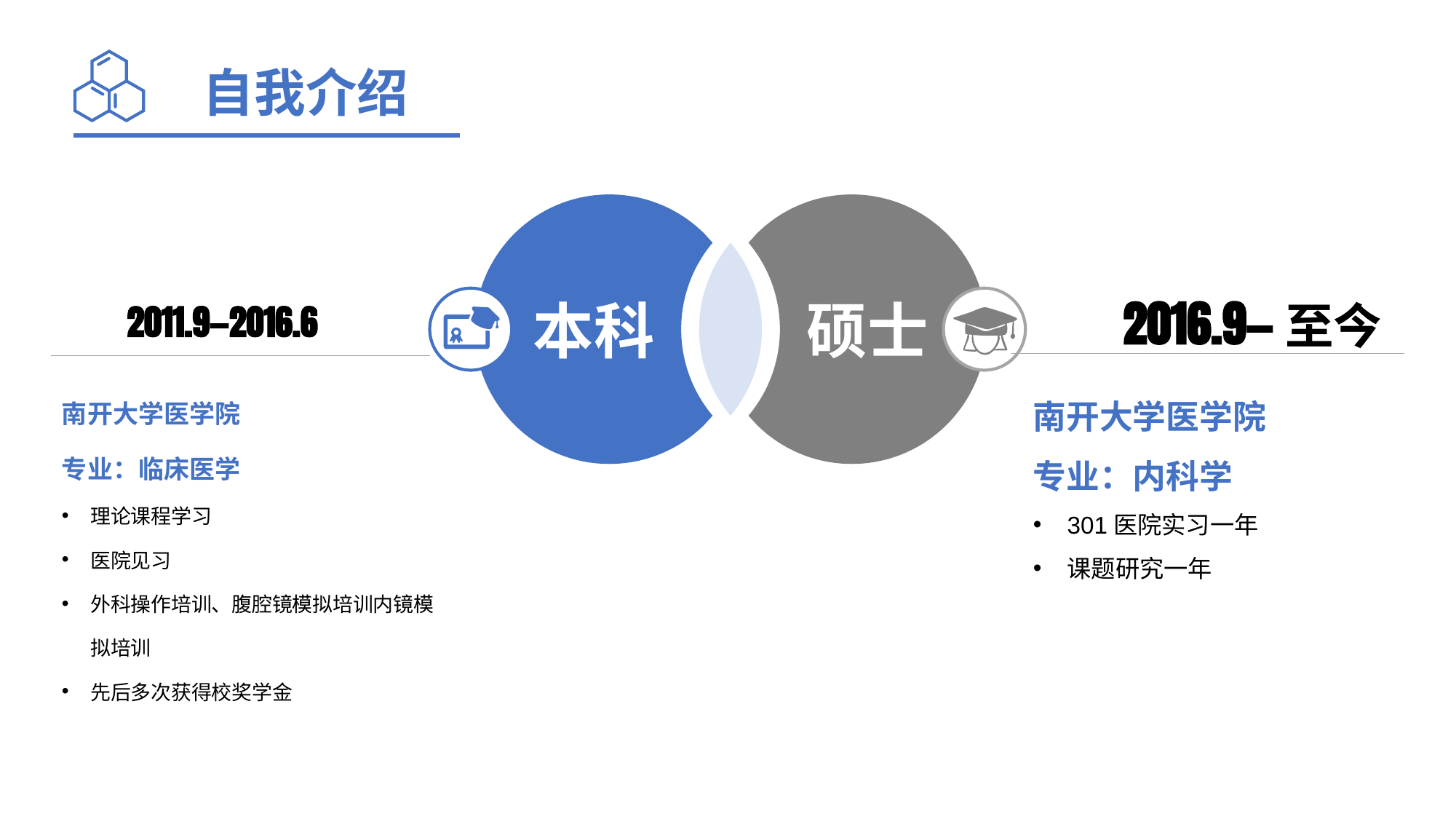

自我介绍
本科
硕士

2011.9—2016.6
 2016.9—至今

南开大学医学院
专业：临床医学
理论课程学习
医院见习
外科操作培训、腹腔镜模拟培训内镜模拟培训
先后多次获得校奖学金

南开大学医学院
专业：内科学
301医院实习一年
课题研究一年